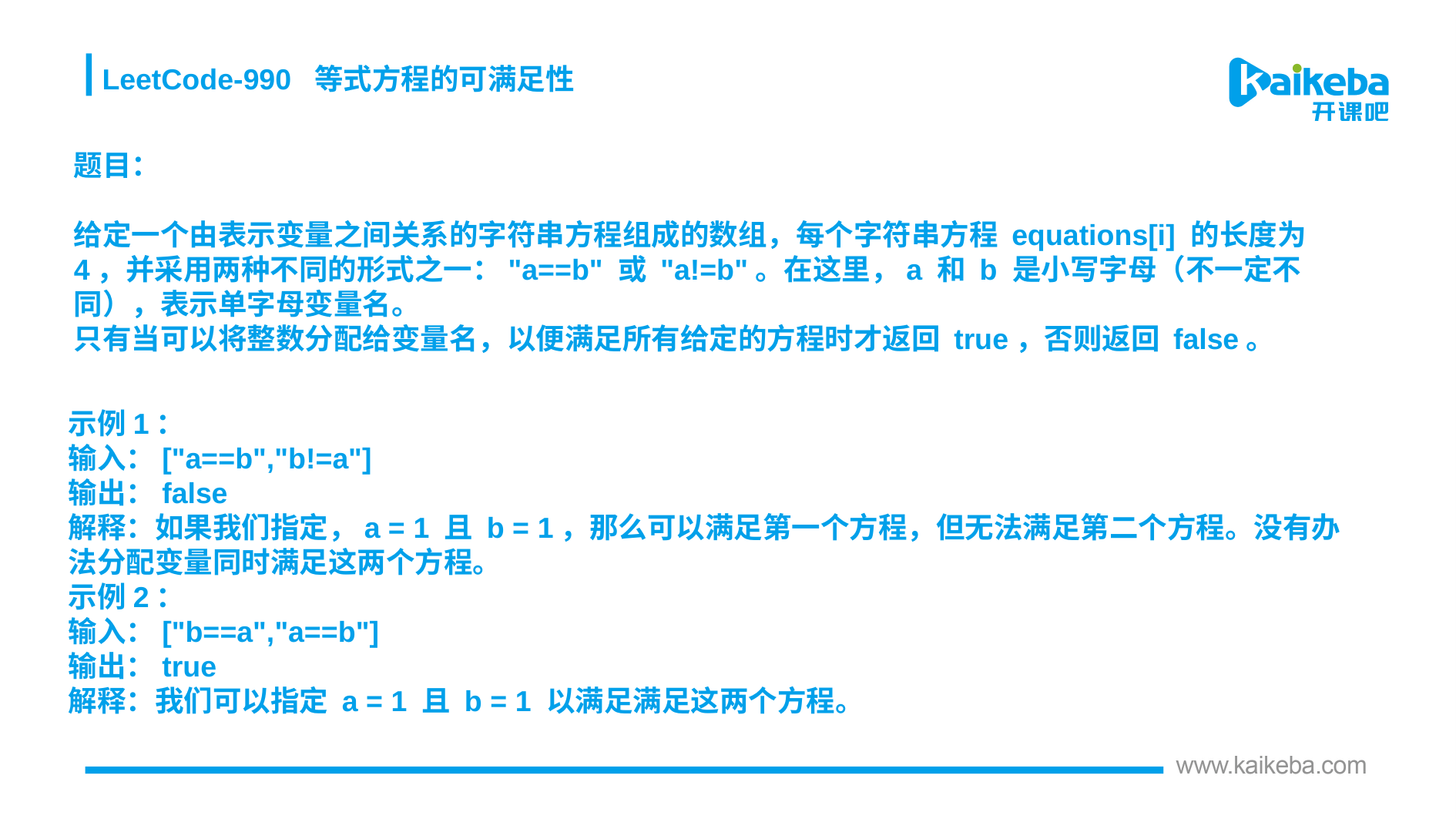

LeetCode-990  等式方程的可满足性
题目：

给定一个由表示变量之间关系的字符串方程组成的数组，每个字符串方程 equations[i] 的长度为 4，并采用两种不同的形式之一："a==b" 或 "a!=b"。在这里，a 和 b 是小写字母（不一定不同），表示单字母变量名。
只有当可以将整数分配给变量名，以便满足所有给定的方程时才返回 true，否则返回 false。
示例1：
输入：["a==b","b!=a"]
输出：false
解释：如果我们指定，a = 1 且 b = 1，那么可以满足第一个方程，但无法满足第二个方程。没有办法分配变量同时满足这两个方程。
示例2：
输入：["b==a","a==b"]
输出：true
解释：我们可以指定 a = 1 且 b = 1 以满足满足这两个方程。